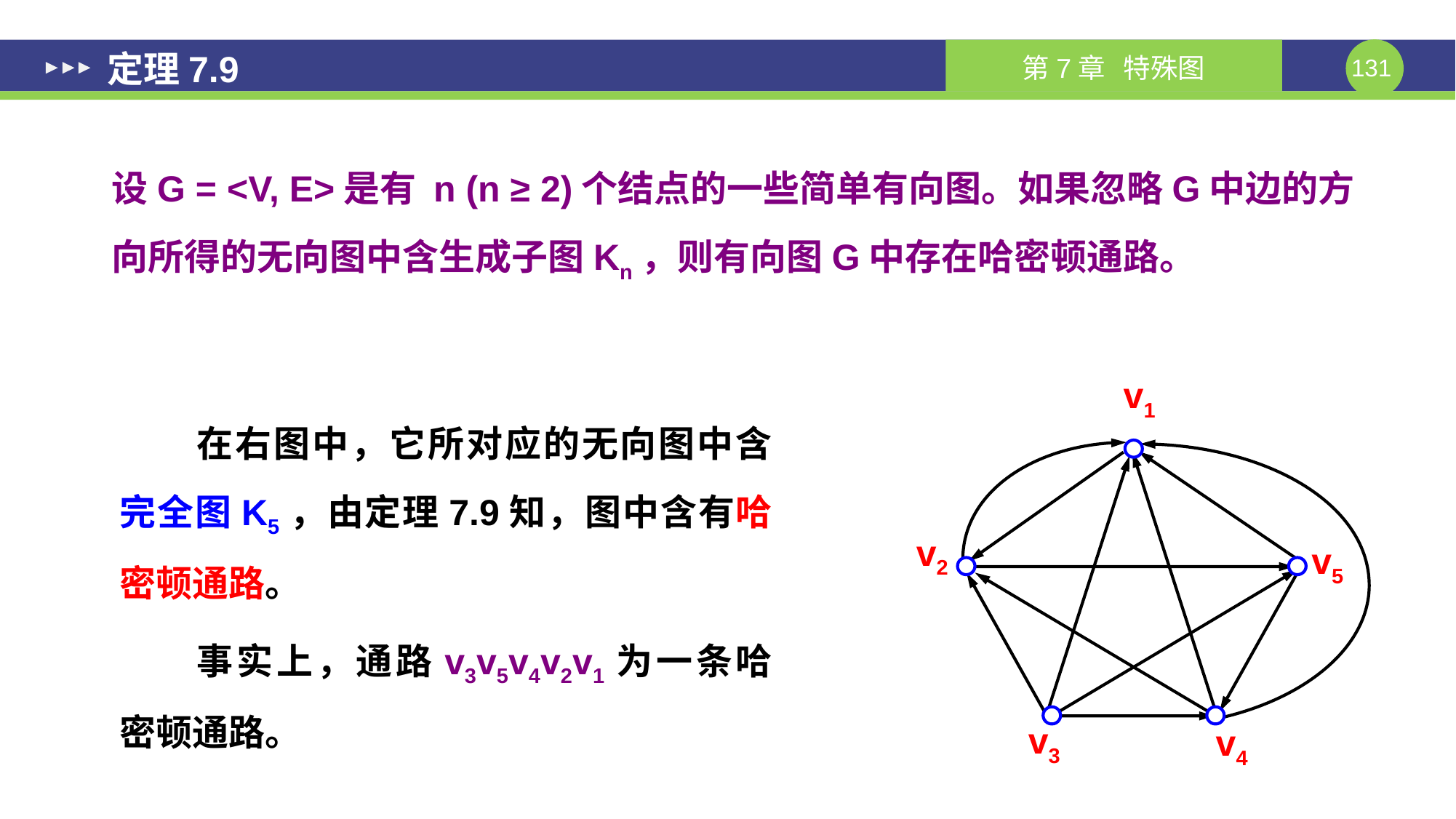

# 定理7.9
设G = <V, E>是有 n (n ≥ 2)个结点的一些简单有向图。如果忽略G中边的方向所得的无向图中含生成子图Kn，则有向图G中存在哈密顿通路。
v1

v2
v5

v3
v4
在右图中，它所对应的无向图中含完全图K5，由定理7.9知，图中含有哈密顿通路。
事实上，通路v3v5v4v2v1为一条哈密顿通路。